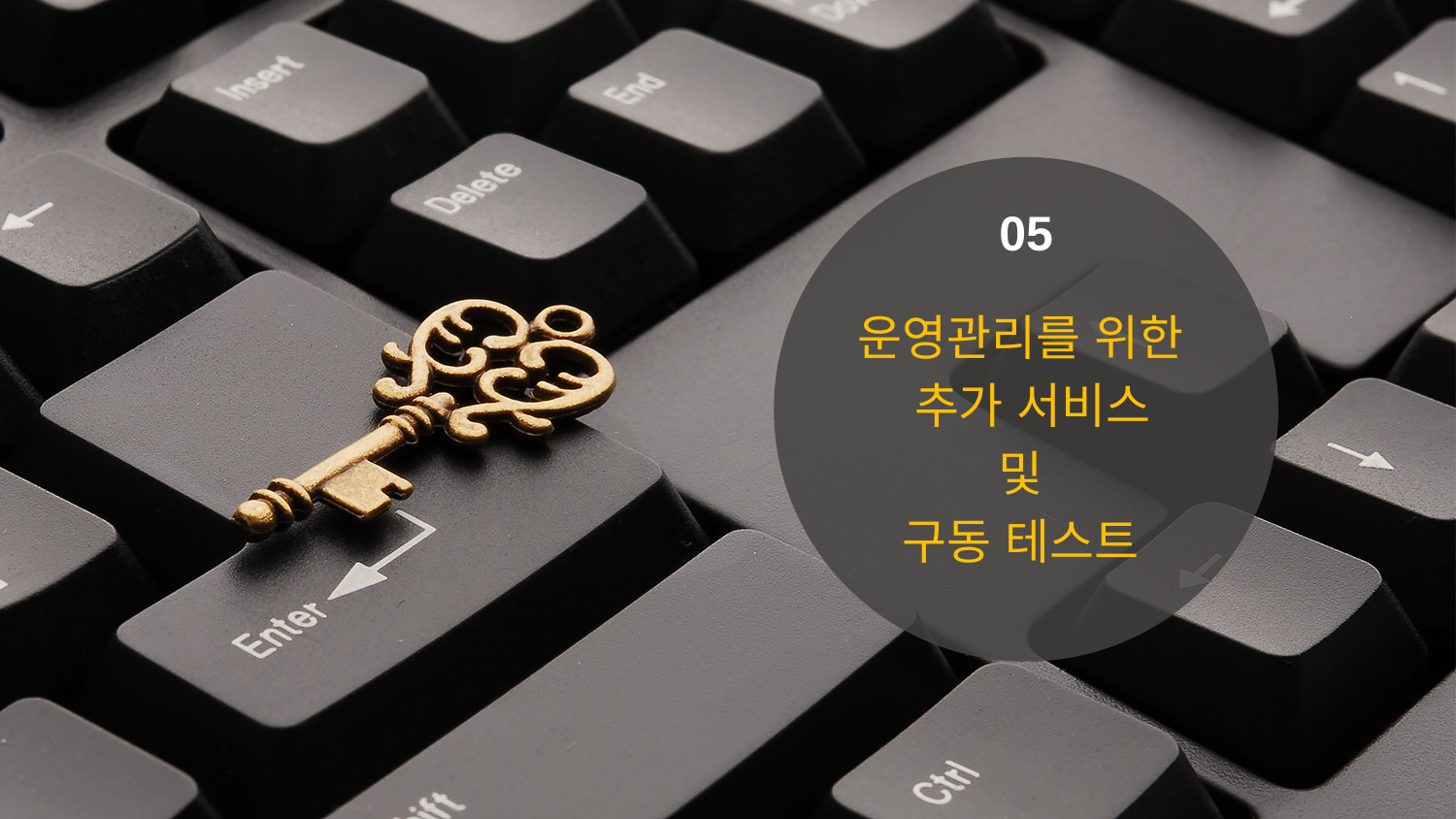

05
운영관리를 위한
 추가 서비스
및
구동 테스트